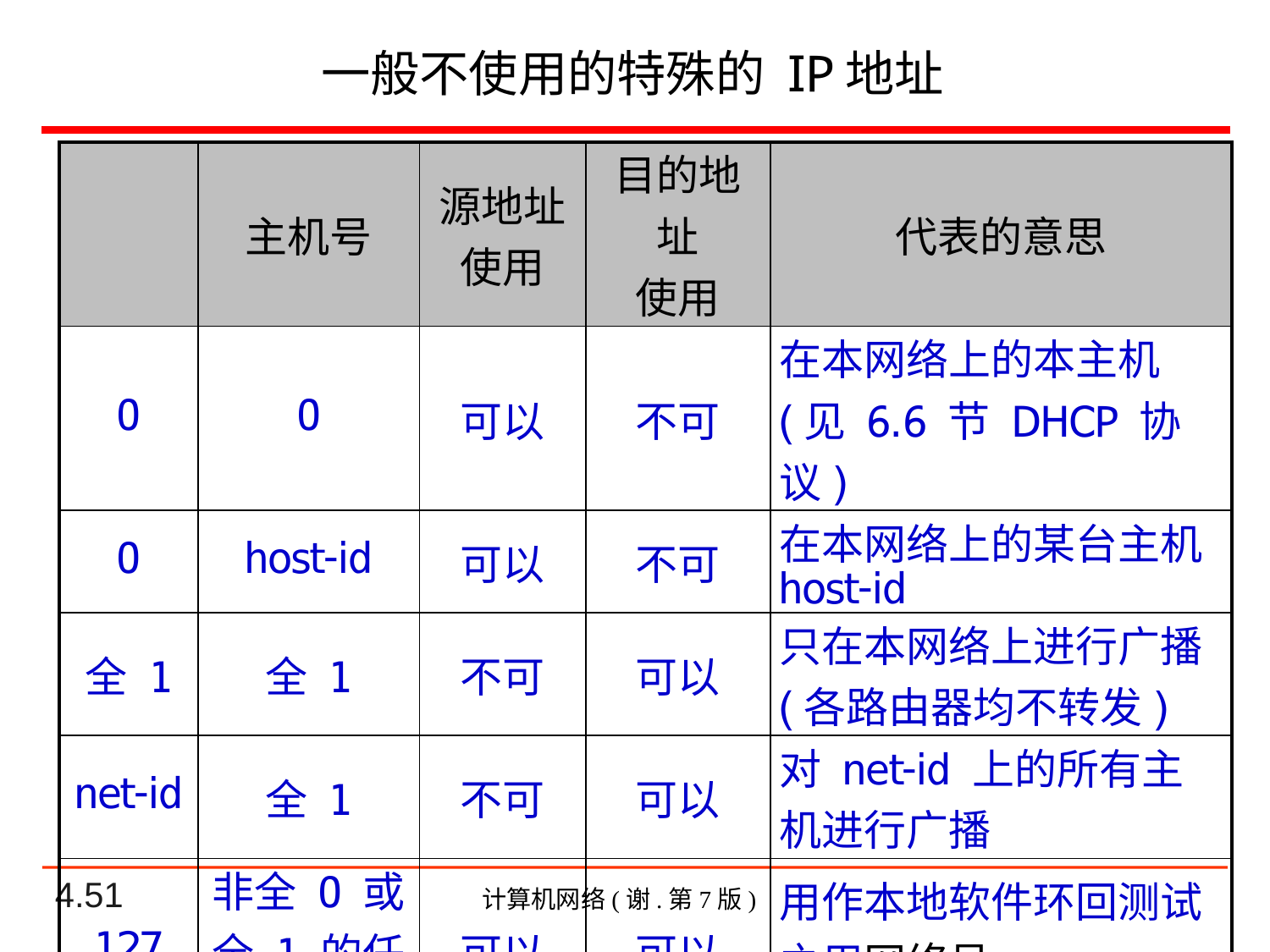

# 一般不使用的特殊的 IP地址
|  | 主机号 | 源地址 使用 | 目的地址 使用 | 代表的意思 |
| --- | --- | --- | --- | --- |
| 0 | 0 | 可以 | 不可 | 在本网络上的本主机 (见 6.6 节 DHCP 协议) |
| 0 | host-id | 可以 | 不可 | 在本网络上的某台主机 host-id |
| 全 1 | 全 1 | 不可 | 可以 | 只在本网络上进行广播(各路由器均不转发) |
| net-id | 全 1 | 不可 | 可以 | 对 net-id 上的所有主机进行广播 |
| 127 | 非全 0 或全 1 的任何数 | 可以 | 可以 | 用作本地软件环回测试之用网络号 |